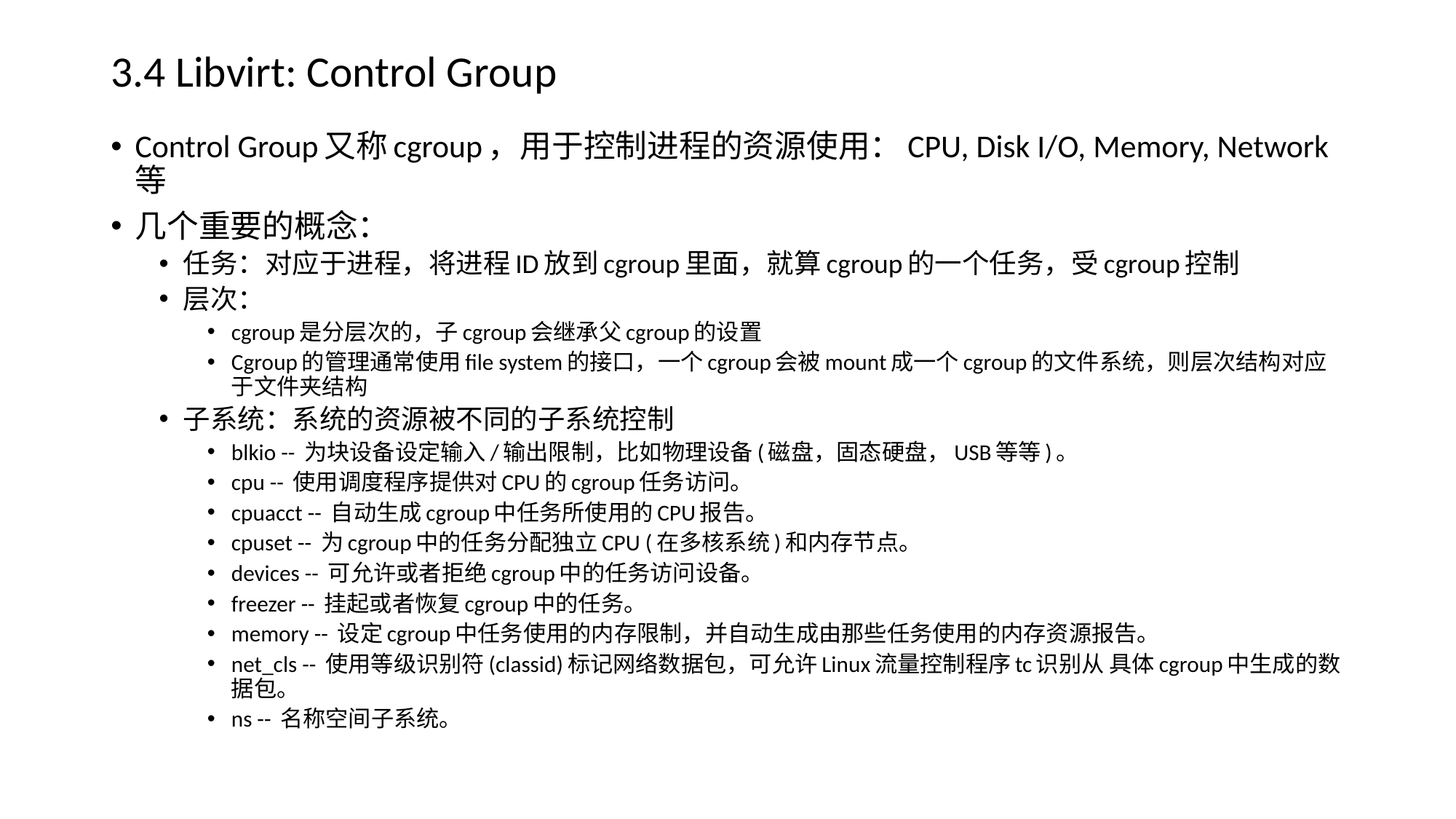

# 3.4 Libvirt: Control Group
Control Group又称cgroup，用于控制进程的资源使用：CPU, Disk I/O, Memory, Network等
几个重要的概念：
任务：对应于进程，将进程ID放到cgroup里面，就算cgroup的一个任务，受cgroup控制
层次：
cgroup是分层次的，子cgroup会继承父cgroup的设置
Cgroup的管理通常使用file system的接口，一个cgroup会被mount成一个cgroup的文件系统，则层次结构对应于文件夹结构
子系统：系统的资源被不同的子系统控制
blkio -- 为块设备设定输入/输出限制，比如物理设备(磁盘，固态硬盘，USB等等)。
cpu -- 使用调度程序提供对CPU的cgroup任务访问。
cpuacct -- 自动生成cgroup中任务所使用的CPU报告。
cpuset -- 为cgroup中的任务分配独立CPU (在多核系统)和内存节点。
devices -- 可允许或者拒绝cgroup中的任务访问设备。
freezer -- 挂起或者恢复cgroup中的任务。
memory -- 设定cgroup中任务使用的内存限制，并自动生成由那些任务使用的内存资源报告。
net_cls -- 使用等级识别符(classid)标记网络数据包，可允许Linux流量控制程序tc识别从 具体cgroup中生成的数据包。
ns -- 名称空间子系统。